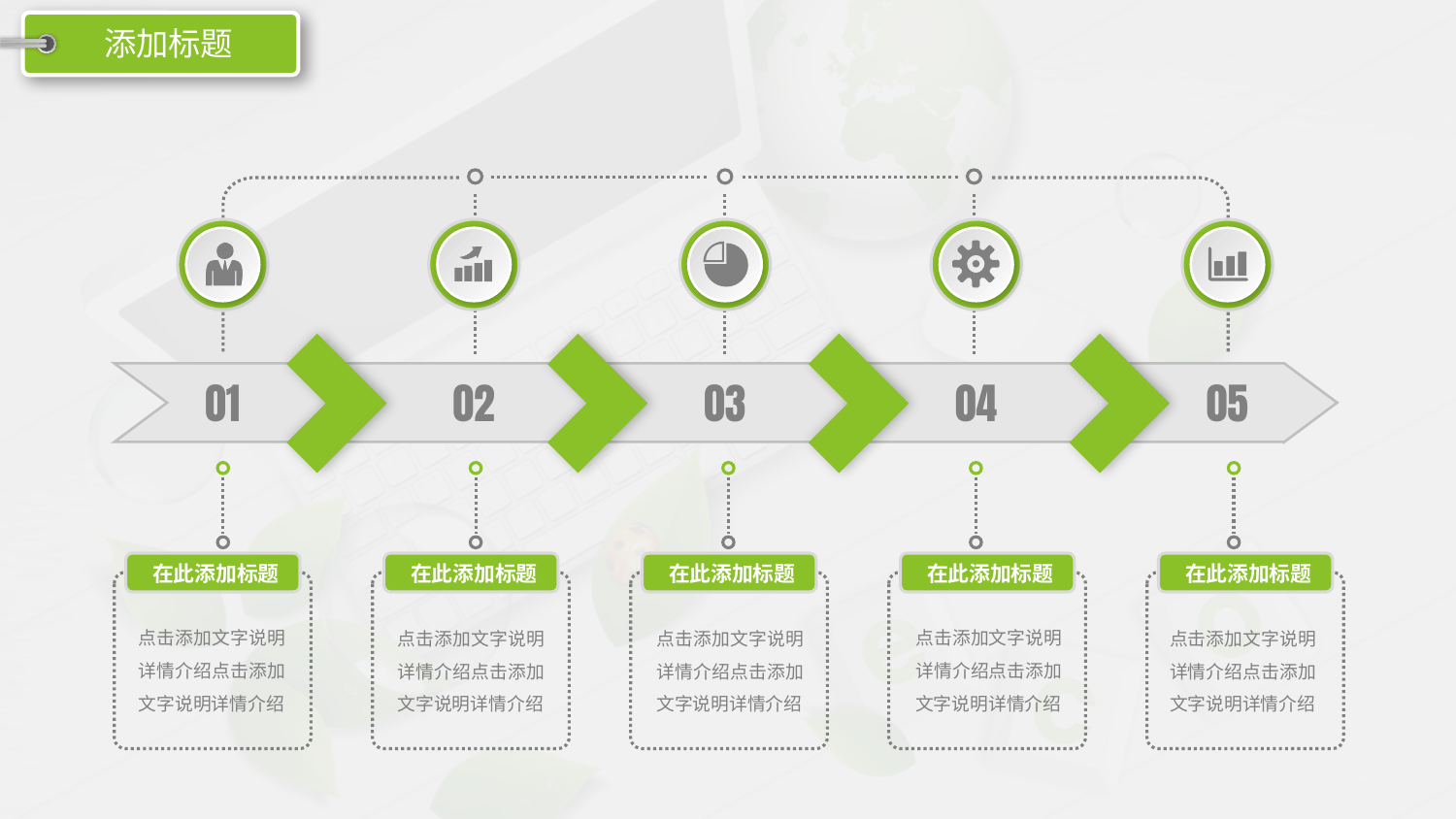

添加标题

01
02
03
04
05

在此添加标题

在此添加标题

在此添加标题

在此添加标题

在此添加标题

点击添加文字说明详情介绍点击添加文字说明详情介绍
点击添加文字说明详情介绍点击添加文字说明详情介绍
点击添加文字说明详情介绍点击添加文字说明详情介绍
点击添加文字说明详情介绍点击添加文字说明详情介绍
点击添加文字说明详情介绍点击添加文字说明详情介绍